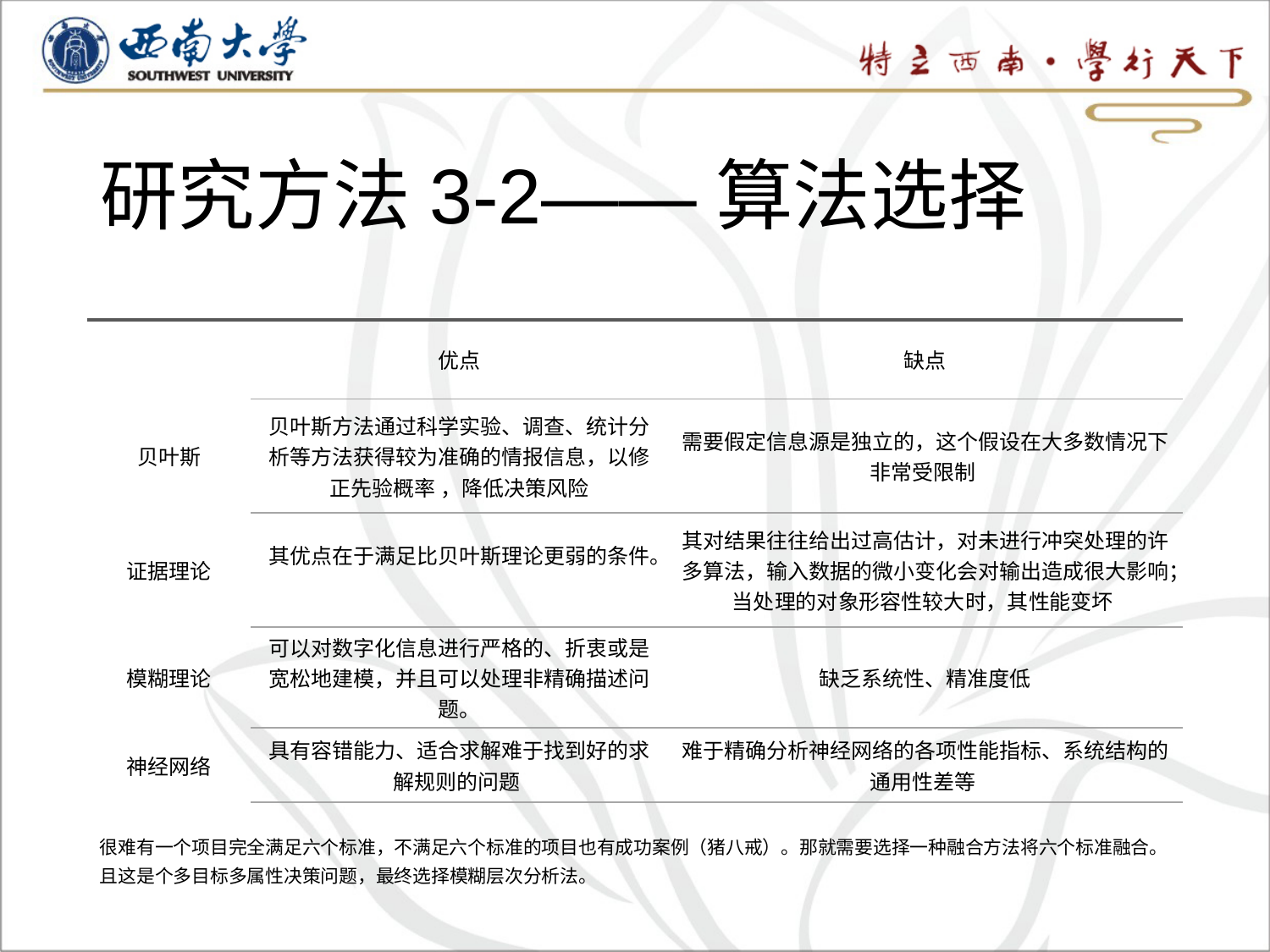

# 研究方法3-2——算法选择
|  | 优点 | 缺点 |
| --- | --- | --- |
| 贝叶斯 | 贝叶斯方法通过科学实验、调查、统计分析等方法获得较为准确的情报信息，以修正先验概率 ，降低决策风险 | 需要假定信息源是独立的，这个假设在大多数情况下非常受限制 |
| 证据理论 | 其优点在于满足比贝叶斯理论更弱的条件。 | 其对结果往往给出过高估计，对未进行冲突处理的许多算法，输入数据的微小变化会对输出造成很大影响；当处理的对象形容性较大时，其性能变坏 |
| 模糊理论 | 可以对数字化信息进行严格的、折衷或是宽松地建模，并且可以处理非精确描述问题。 | 缺乏系统性、精准度低 |
| 神经网络 | 具有容错能力、适合求解难于找到好的求解规则的问题 | 难于精确分析神经网络的各项性能指标、系统结构的通用性差等 |
很难有一个项目完全满足六个标准，不满足六个标准的项目也有成功案例（猪八戒）。那就需要选择一种融合方法将六个标准融合。且这是个多目标多属性决策问题，最终选择模糊层次分析法。